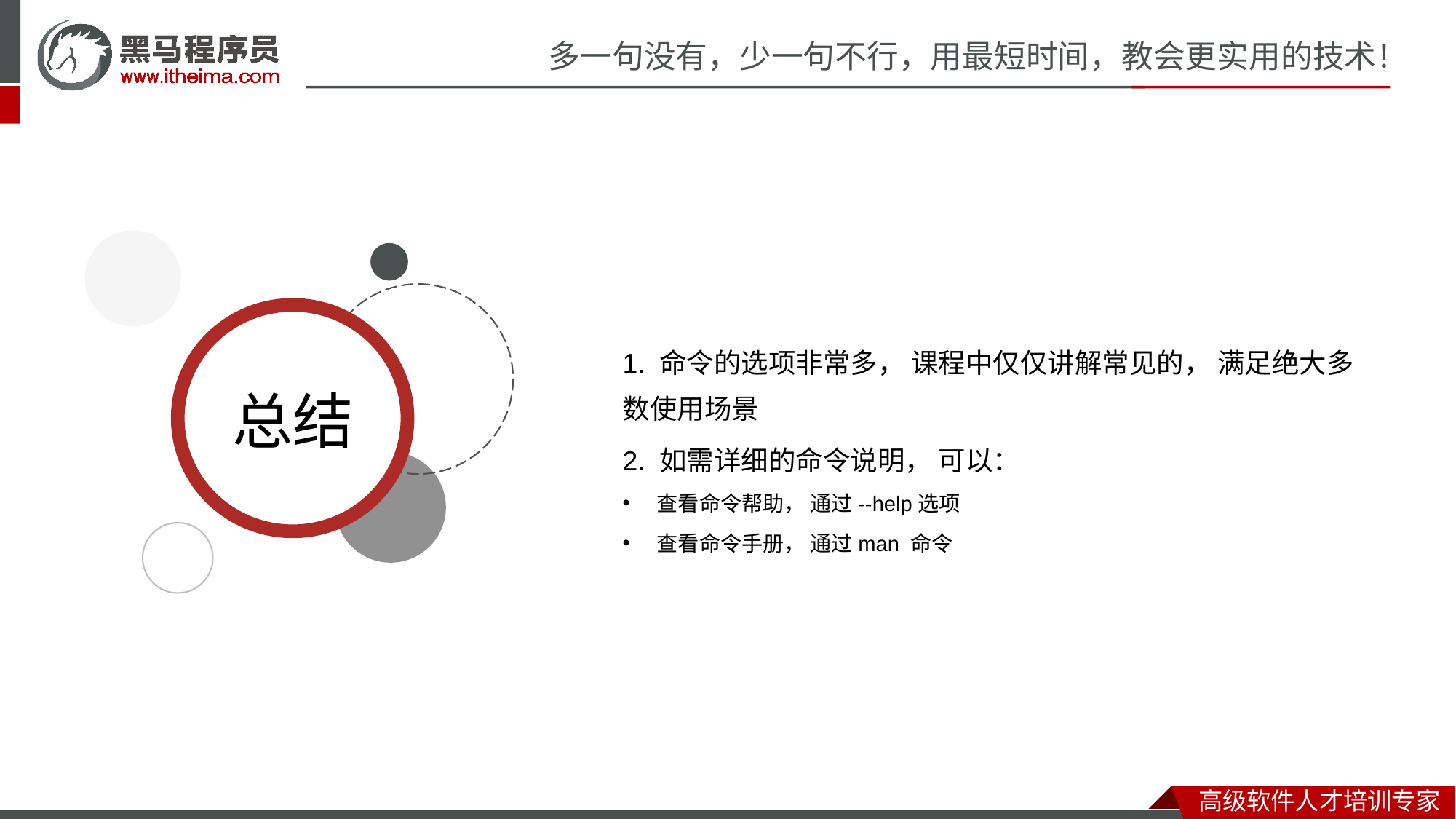

1. 命令的选项非常多， 课程中仅仅讲解常见的， 满足绝大多数使用场景
2. 如需详细的命令说明， 可以：
查看命令帮助， 通过--help选项
查看命令手册， 通过man 命令